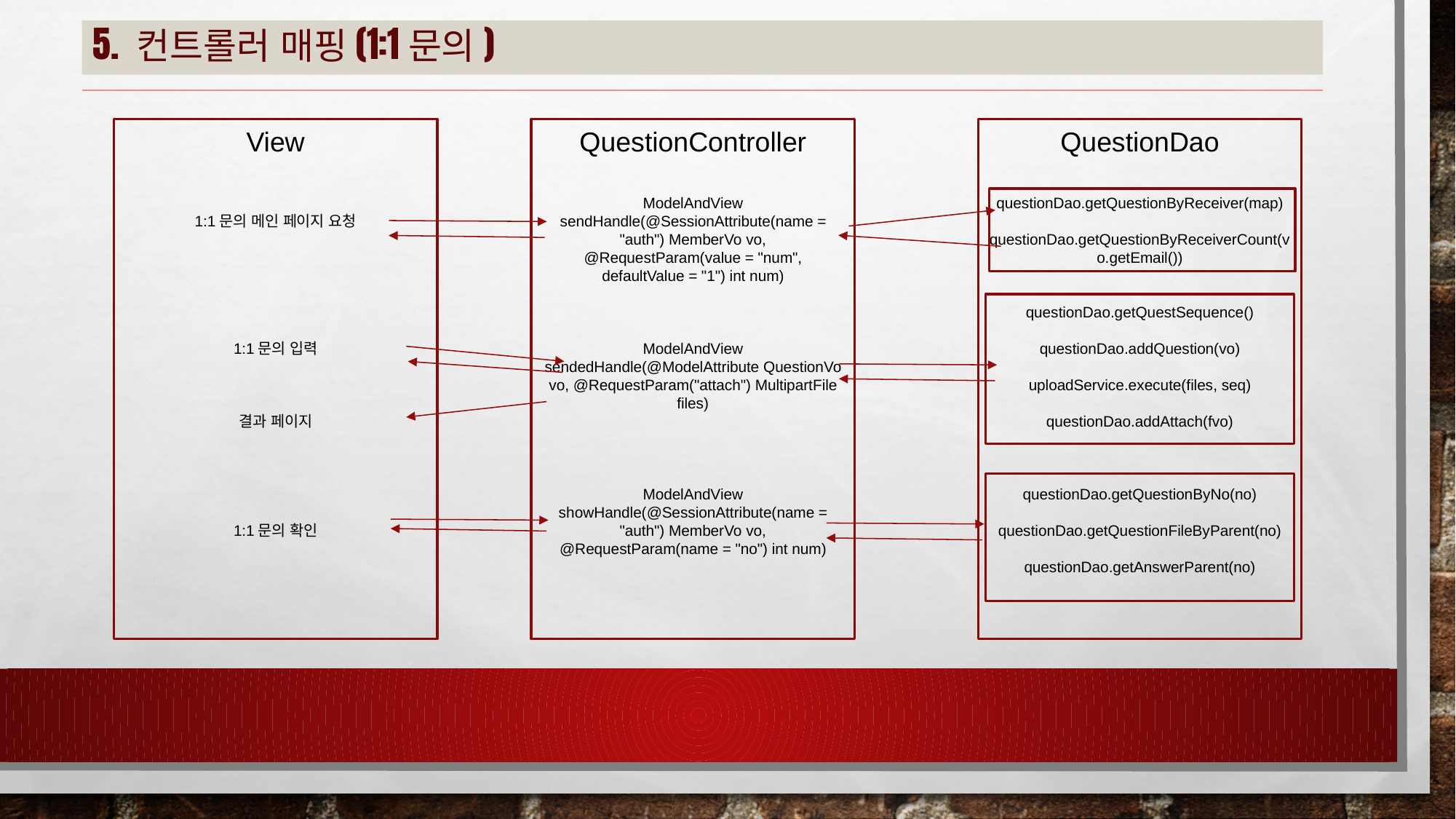

# 5. 컨트롤러 매핑(1:1문의)
View

1:1문의 메인 페이지 요청

1:1문의 입력

결과 페이지

1:1문의 확인
QuestionController

ModelAndView sendHandle(@SessionAttribute(name = "auth") MemberVo vo,
@RequestParam(value = "num", defaultValue = "1") int num)

ModelAndView sendedHandle(@ModelAttribute QuestionVo vo, @RequestParam("attach") MultipartFile files)

ModelAndView showHandle(@SessionAttribute(name = "auth") MemberVo vo, @RequestParam(name = "no") int num)

QuestionDao

questionDao.getQuestionByReceiver(map)

questionDao.getQuestionByReceiverCount(vo.getEmail())

questionDao.getQuestSequence()

questionDao.addQuestion(vo)

uploadService.execute(files, seq)

questionDao.addAttach(fvo)

questionDao.getQuestionByNo(no)

questionDao.getQuestionFileByParent(no)

questionDao.getAnswerParent(no)